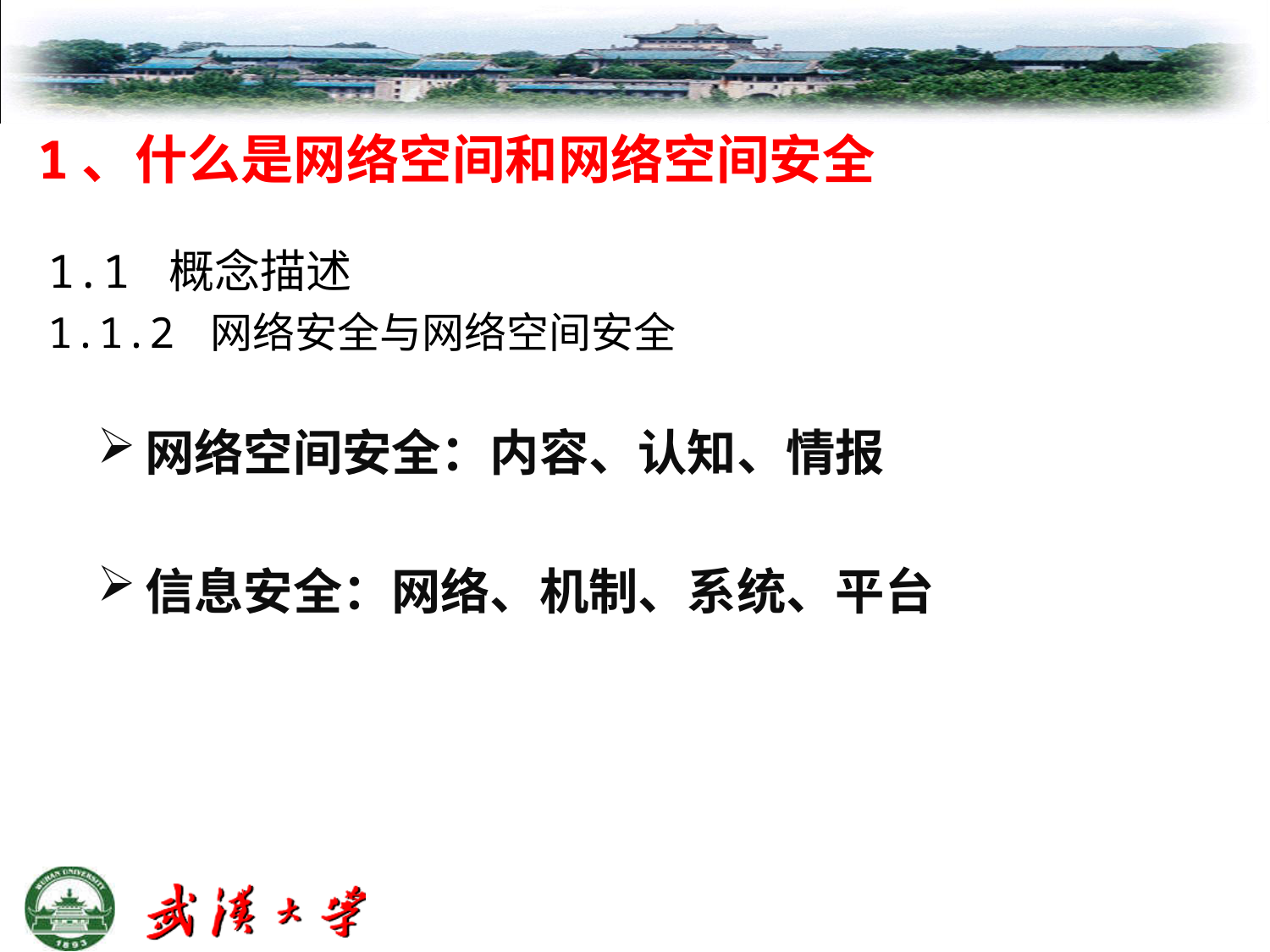

1、什么是网络空间和网络空间安全
1.1 概念描述
1.1.2 网络安全与网络空间安全
网络空间安全：内容、认知、情报

信息安全：网络、机制、系统、平台